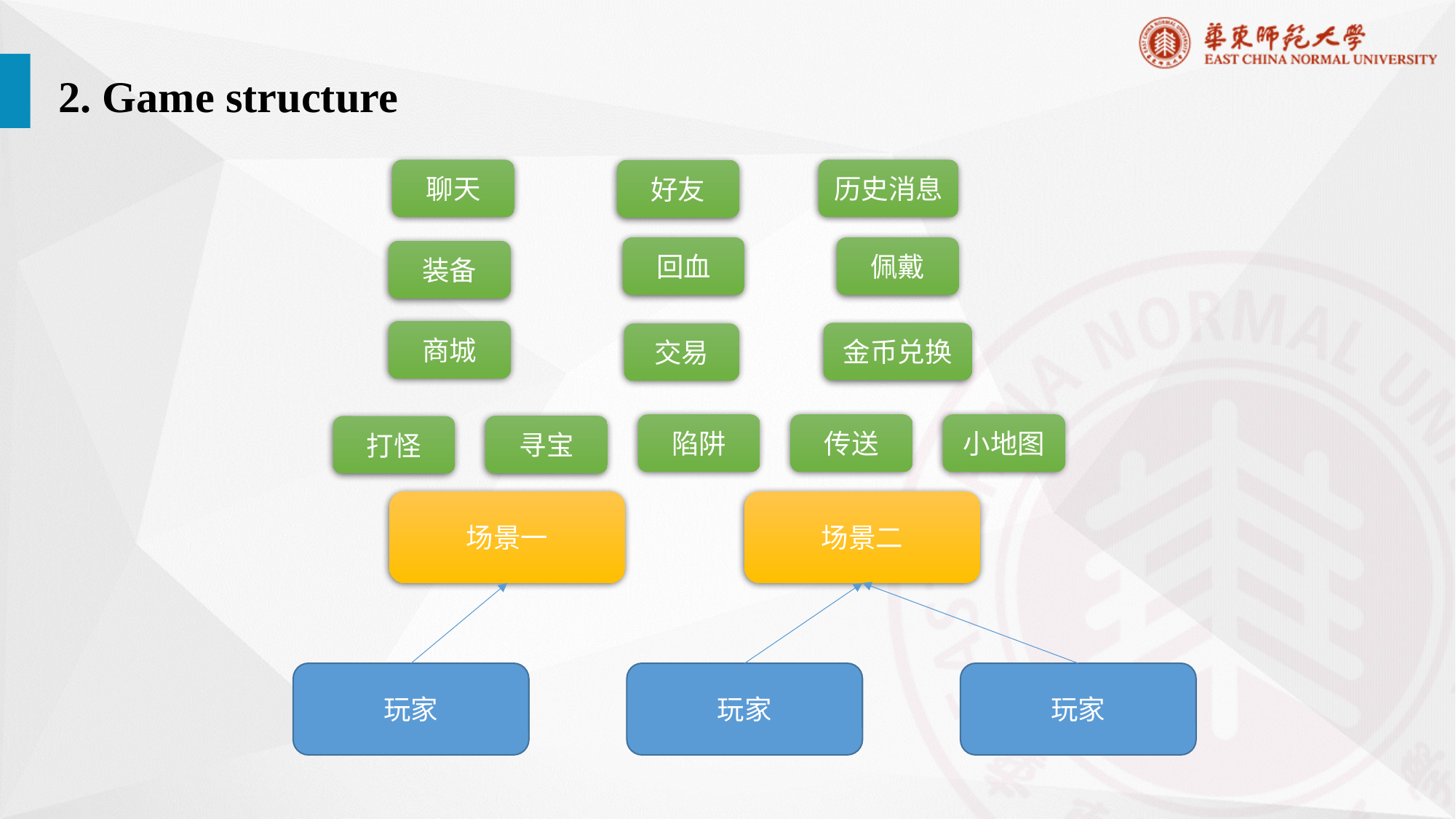

2. Game structure
历史消息
聊天
好友

回血
佩戴
装备
商城
金币兑换
交易
陷阱
传送
小地图
寻宝
打怪
场景一
场景二
玩家
玩家
玩家